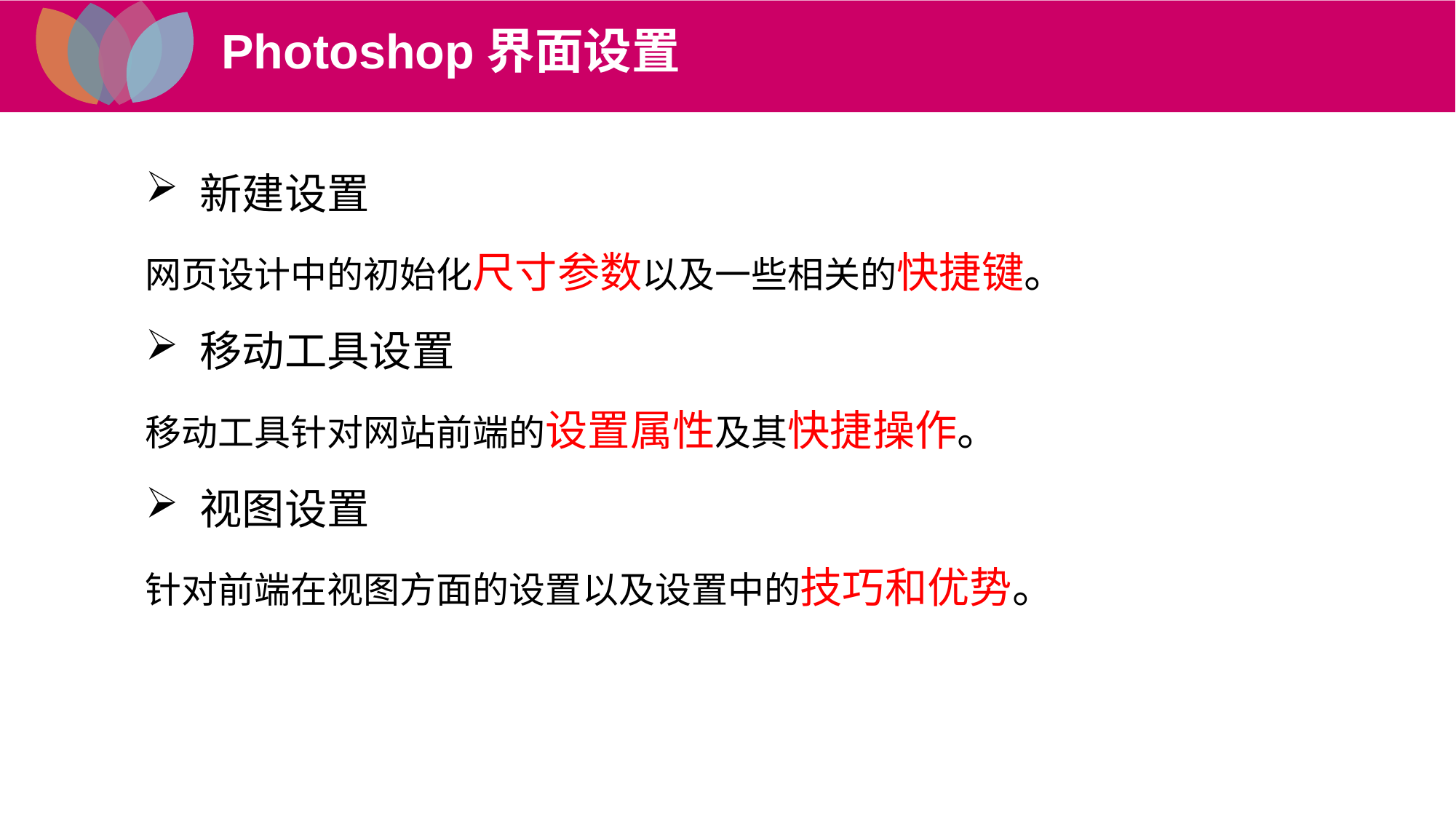

Photoshop界面设置
新建设置
网页设计中的初始化尺寸参数以及一些相关的快捷键。
移动工具设置
移动工具针对网站前端的设置属性及其快捷操作。
视图设置
针对前端在视图方面的设置以及设置中的技巧和优势。